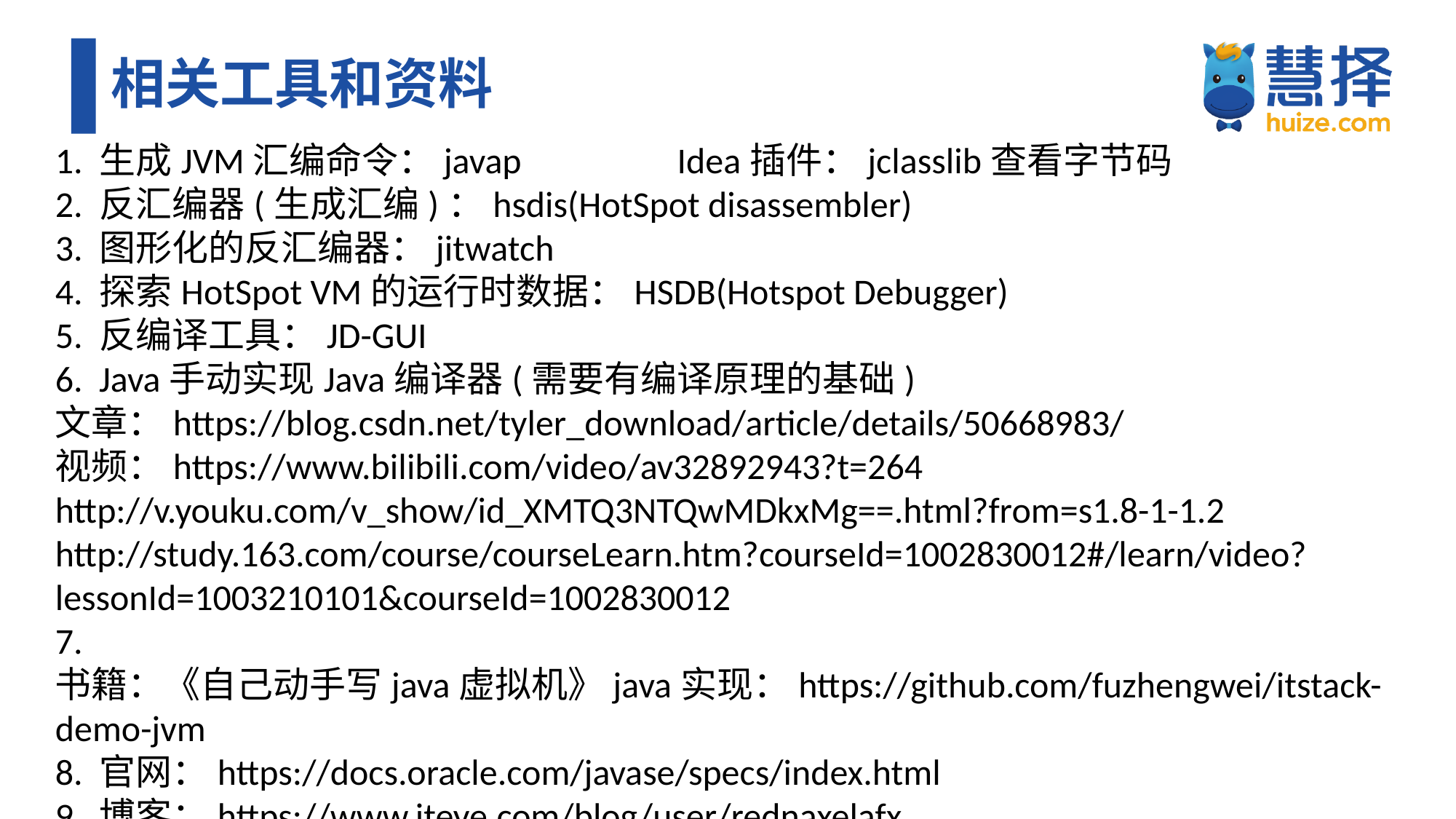

# 相关工具和资料
1. 生成JVM汇编命令：javap                   Idea插件：jclasslib查看字节码
2. 反汇编器(生成汇编)：hsdis(HotSpot disassembler)
3. 图形化的反汇编器：jitwatch
4. 探索HotSpot VM的运行时数据：HSDB(Hotspot Debugger)
5. 反编译工具：JD-GUI
6.  Java手动实现Java编译器(需要有编译原理的基础)
文章：https://blog.csdn.net/tyler_download/article/details/50668983/
视频：https://www.bilibili.com/video/av32892943?t=264
http://v.youku.com/v_show/id_XMTQ3NTQwMDkxMg==.html?from=s1.8-1-1.2
http://study.163.com/course/courseLearn.htm?courseId=1002830012#/learn/video?lessonId=1003210101&courseId=1002830012
7. 书籍：《自己动手写java虚拟机》java实现：https://github.com/fuzhengwei/itstack-demo-jvm
8. 官网：https://docs.oracle.com/javase/specs/index.html
9. 博客：https://www.iteye.com/blog/user/rednaxelafx